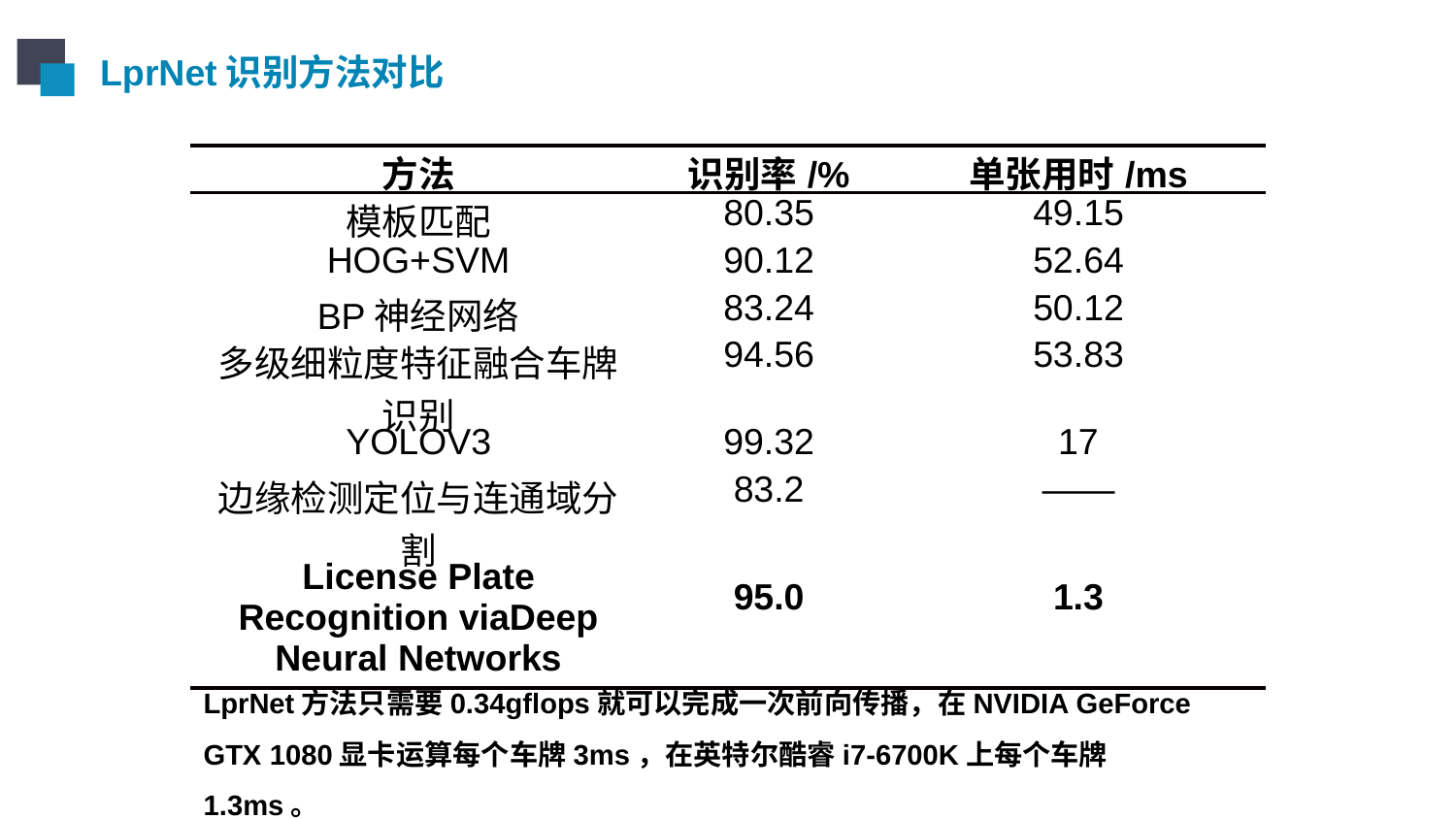

LprNet识别方法对比
| 方法 | 识别率/% | 单张用时/ms |
| --- | --- | --- |
| 模板匹配 | 80.35 | 49.15 |
| HOG+SVM | 90.12 | 52.64 |
| BP神经网络 | 83.24 | 50.12 |
| 多级细粒度特征融合车牌识别 | 94.56 | 53.83 |
| YOLOV3 | 99.32 | 17 |
| 边缘检测定位与连通域分割 | 83.2 | —— |
| License Plate Recognition viaDeep Neural Networks | 95.0 | 1.3 |
LprNet方法只需要0.34gflops就可以完成一次前向传播，在NVIDIA GeForce GTX 1080显卡运算每个车牌3ms，在英特尔酷睿i7-6700K上每个车牌1.3ms。